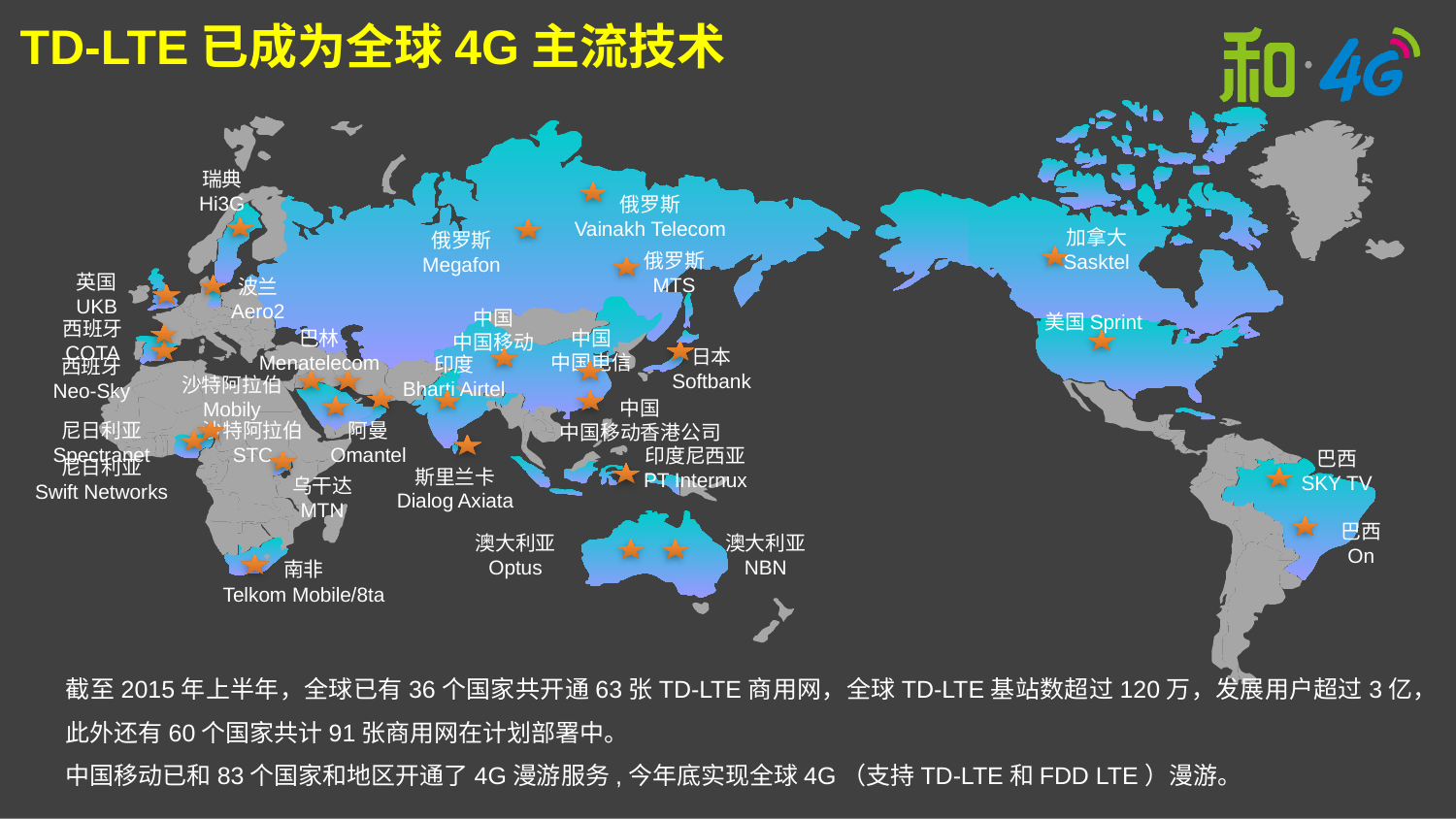

TD-LTE已成为全球4G主流技术

瑞典
Hi3G
俄罗斯
Vainakh Telecom
加拿大
Sasktel
俄罗斯
Megafon
俄罗斯
MTS
英国
UKB
波兰
Aero2
美国Sprint
中国
中国移动
西班牙
COTA
巴林
Menatelecom
中国
中国电信
日本
Softbank
印度
Bharti Airtel
西班牙
Neo-Sky
沙特阿拉伯
Mobily
中国
中国移动香港公司
尼日利亚
Spectranet
沙特阿拉伯
STC
阿曼
Omantel
印度尼西亚
PT Internux
巴西
SKY TV
尼日利亚
Swift Networks
斯里兰卡
Dialog Axiata
乌干达
MTN
巴西
On
澳大利亚
Optus
澳大利亚
NBN
南非
Telkom Mobile/8ta

截至2015年上半年，全球已有36个国家共开通63张TD-LTE商用网，全球TD-LTE基站数超过120万，发展用户超过3亿，此外还有60个国家共计91张商用网在计划部署中。
中国移动已和83个国家和地区开通了4G漫游服务,今年底实现全球4G（支持TD-LTE和FDD LTE）漫游。